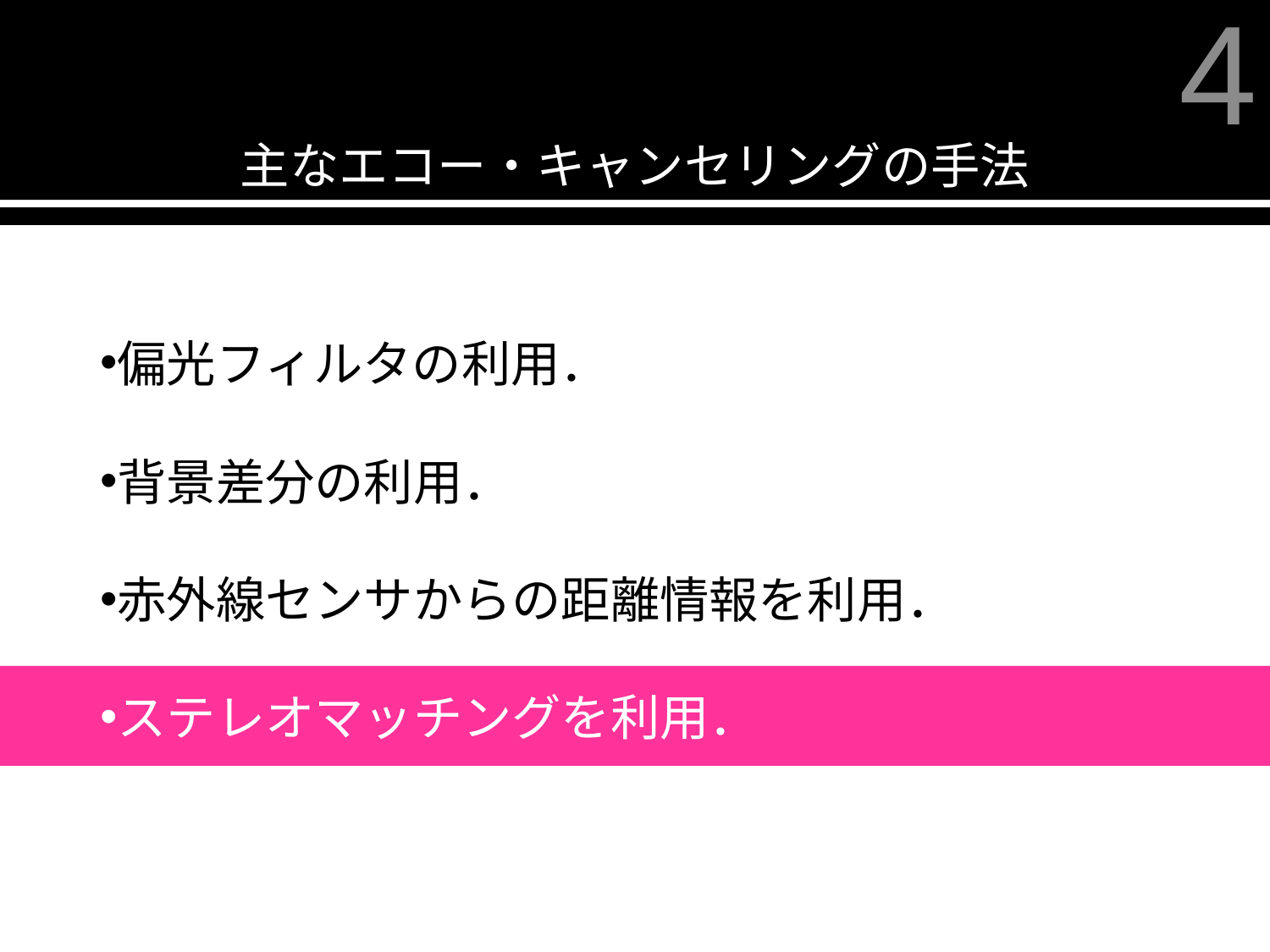

主なエコー・キャンセリングの手法
4
偏光フィルタの利用．

背景差分の利用．

赤外線センサからの距離情報を利用．

ステレオマッチングを利用．
ステレオマッチングを利用．